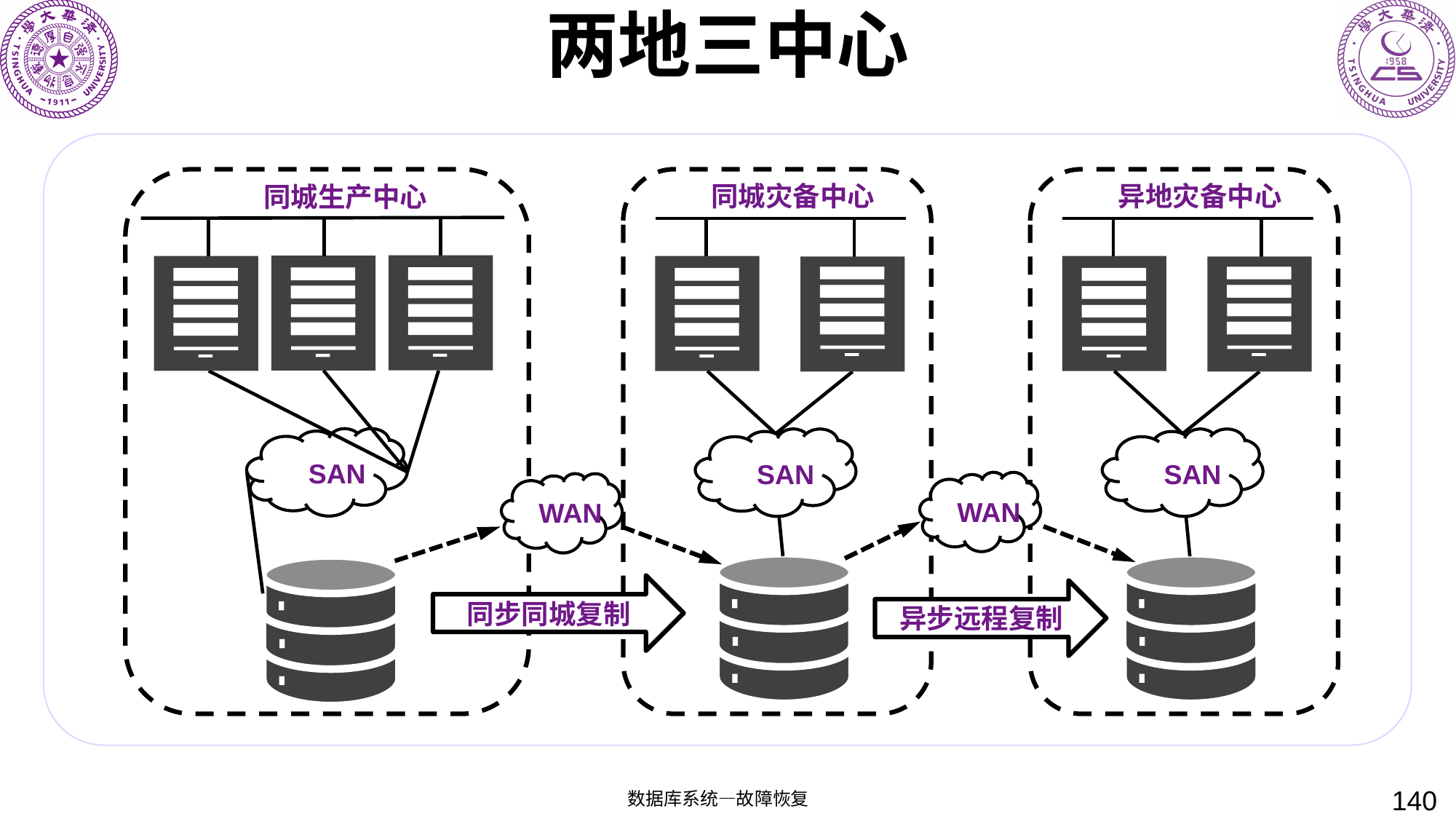

# 两地三中心

同城灾备中心

SAN

异地灾备中心

SAN

同城生产中心

SAN

WAN

WAN

同步同城复制
异步远程复制
140
数据库系统—故障恢复